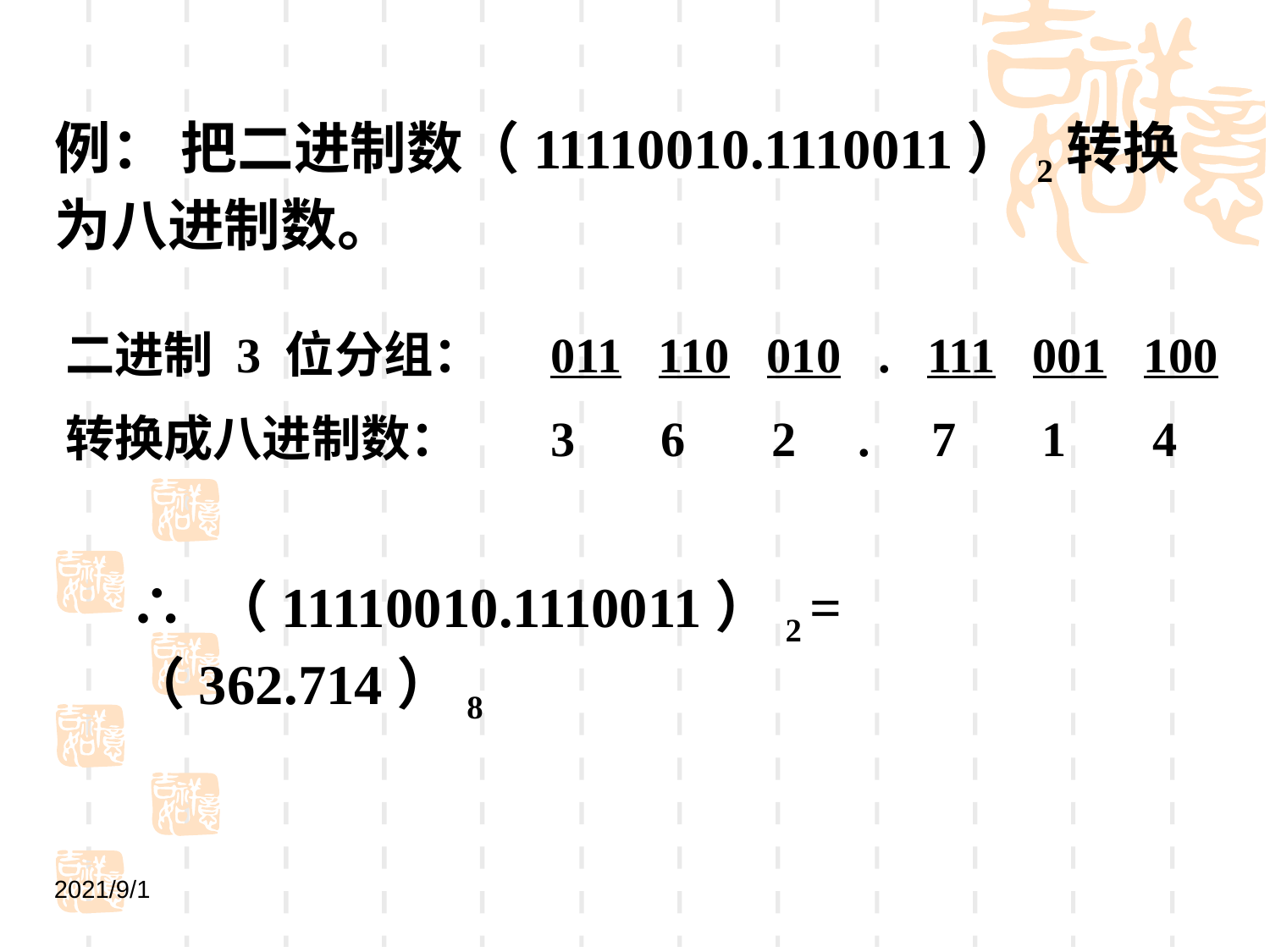

例： 把二进制数（11110010.1110011）2转换为八进制数。
二进制 3 位分组：     011   110   010   .   111   001   100
转换成八进制数：       3       6       2     .     7       1       4
∴ （11110010.1110011）2 = （362.714）8
2021/9/1